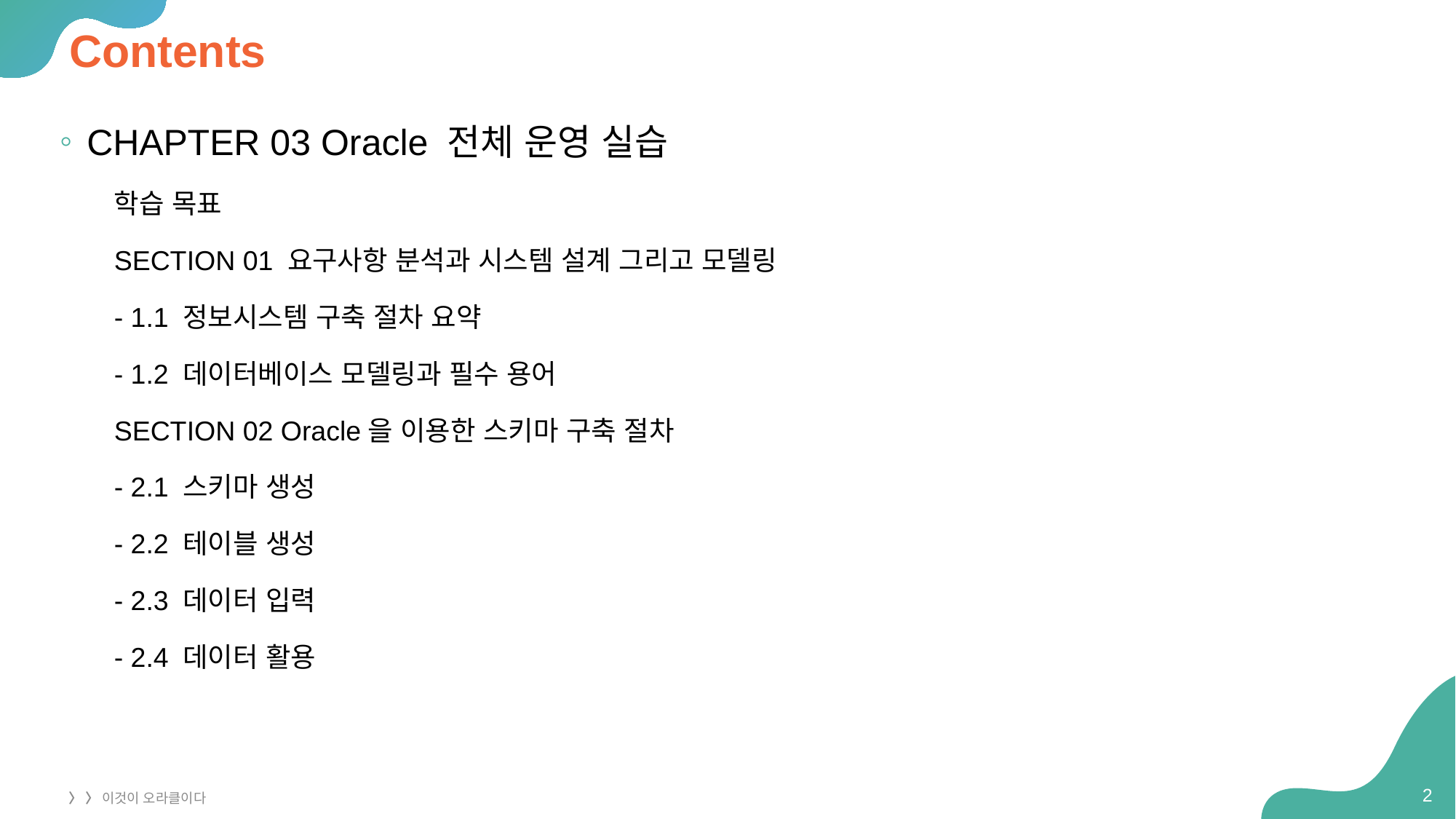

# Contents
CHAPTER 03 Oracle 전체 운영 실습
학습 목표
SECTION 01 요구사항 분석과 시스템 설계 그리고 모델링
- 1.1 정보시스템 구축 절차 요약
- 1.2 데이터베이스 모델링과 필수 용어
SECTION 02 Oracle을 이용한 스키마 구축 절차
- 2.1 스키마 생성
- 2.2 테이블 생성
- 2.3 데이터 입력
- 2.4 데이터 활용

2
〉 〉 이것이 오라클이다